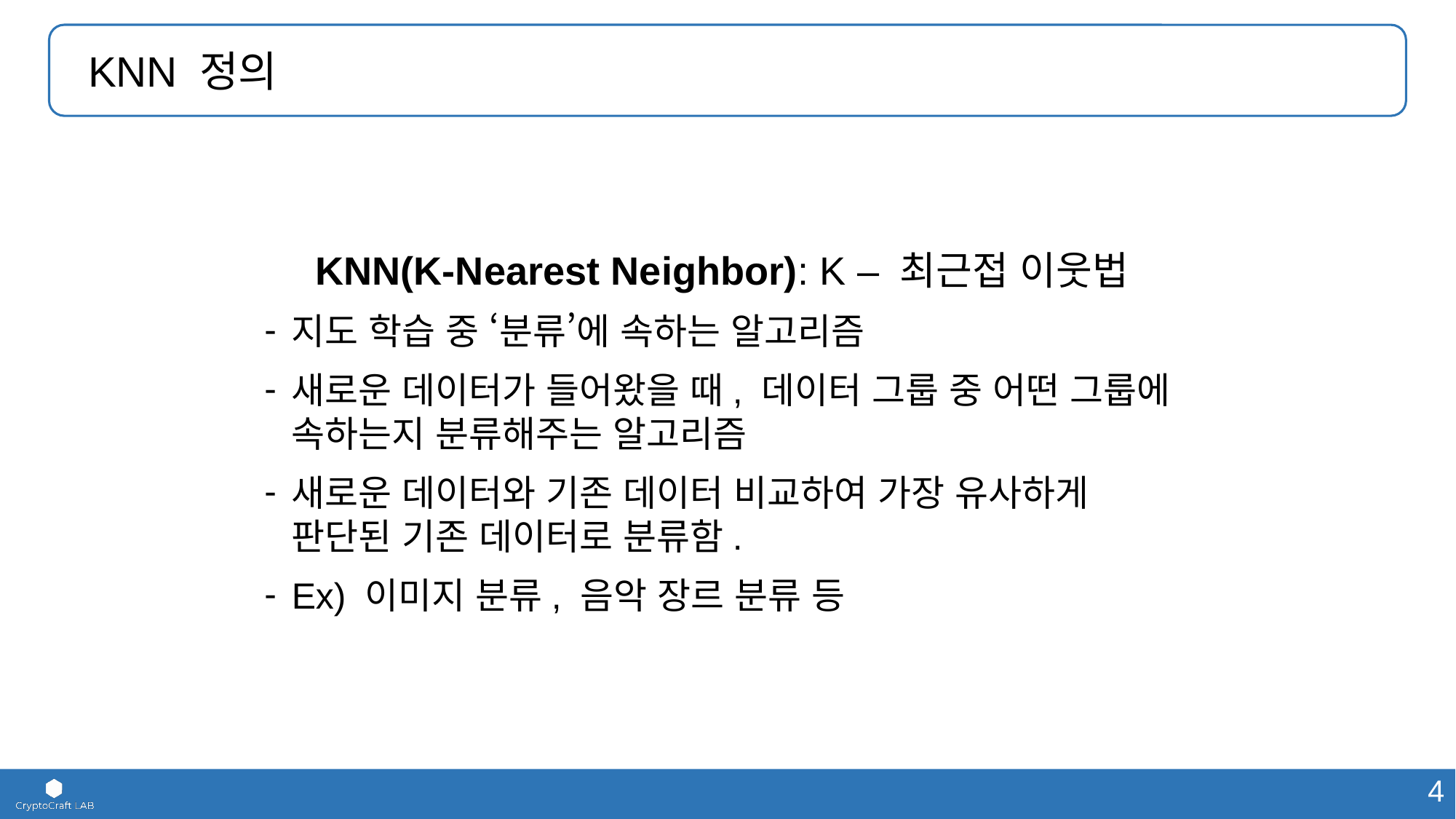

KNN 정의
KNN(K-Nearest Neighbor): K – 최근접 이웃법
지도 학습 중 ‘분류’에 속하는 알고리즘
새로운 데이터가 들어왔을 때, 데이터 그룹 중 어떤 그룹에 속하는지 분류해주는 알고리즘
새로운 데이터와 기존 데이터 비교하여 가장 유사하게 판단된 기존 데이터로 분류함.
Ex) 이미지 분류, 음악 장르 분류 등